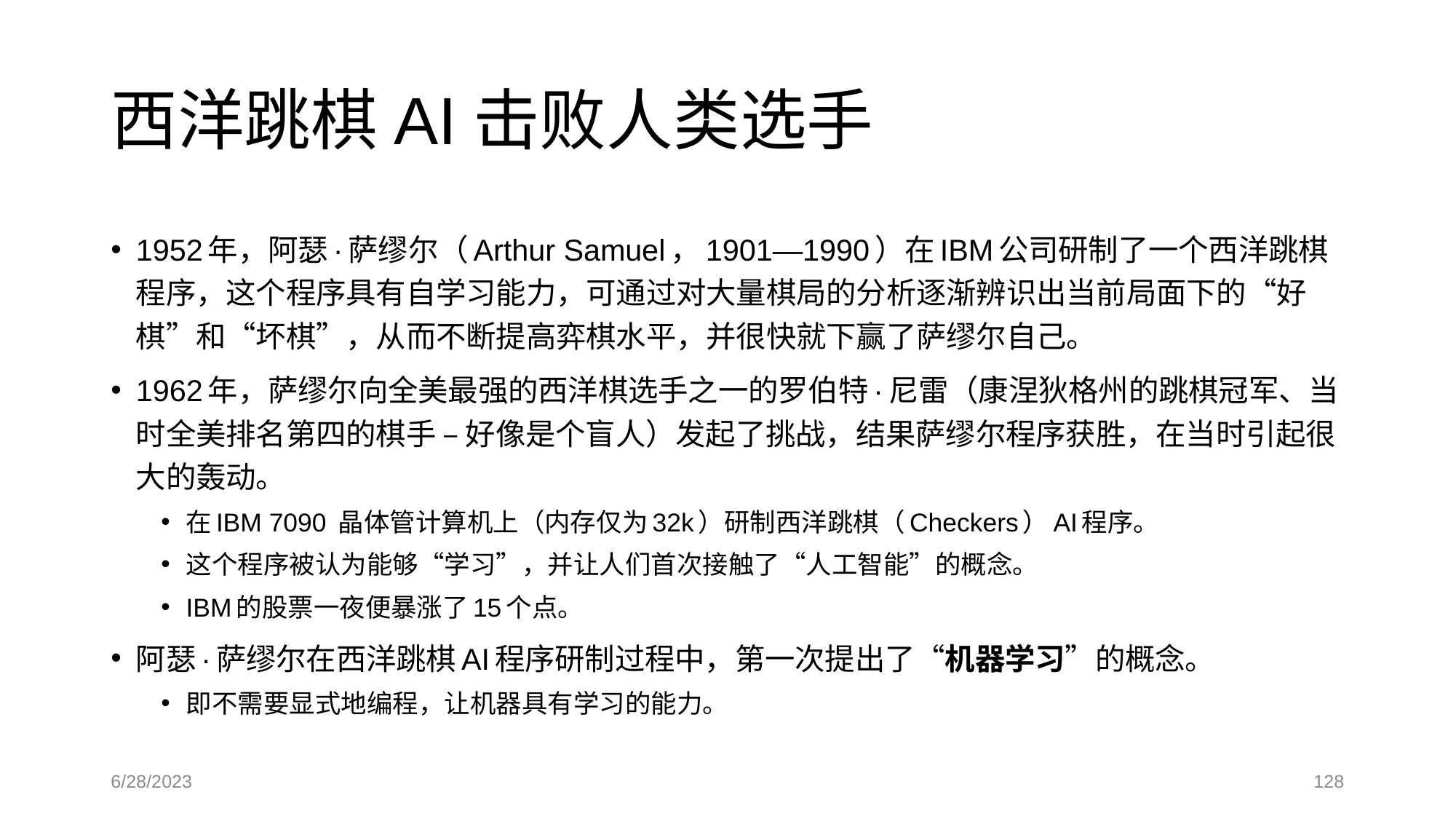

# 西洋跳棋AI击败人类选手
1952年，阿瑟·萨缪尔（Arthur Samuel，1901—1990）在IBM公司研制了一个西洋跳棋程序，这个程序具有自学习能力，可通过对大量棋局的分析逐渐辨识出当前局面下的“好棋”和“坏棋”，从而不断提高弈棋水平，并很快就下赢了萨缪尔自己。
1962年，萨缪尔向全美最强的西洋棋选手之一的罗伯特·尼雷（康涅狄格州的跳棋冠军、当时全美排名第四的棋手 – 好像是个盲人）发起了挑战，结果萨缪尔程序获胜，在当时引起很大的轰动。
在IBM 7090 晶体管计算机上（内存仅为32k）研制西洋跳棋（Checkers）AI程序。
这个程序被认为能够“学习”，并让人们首次接触了“人工智能”的概念。
IBM的股票一夜便暴涨了15个点。
阿瑟·萨缪尔在西洋跳棋AI程序研制过程中，第一次提出了“机器学习”的概念。
即不需要显式地编程，让机器具有学习的能力。
6/28/2023
128